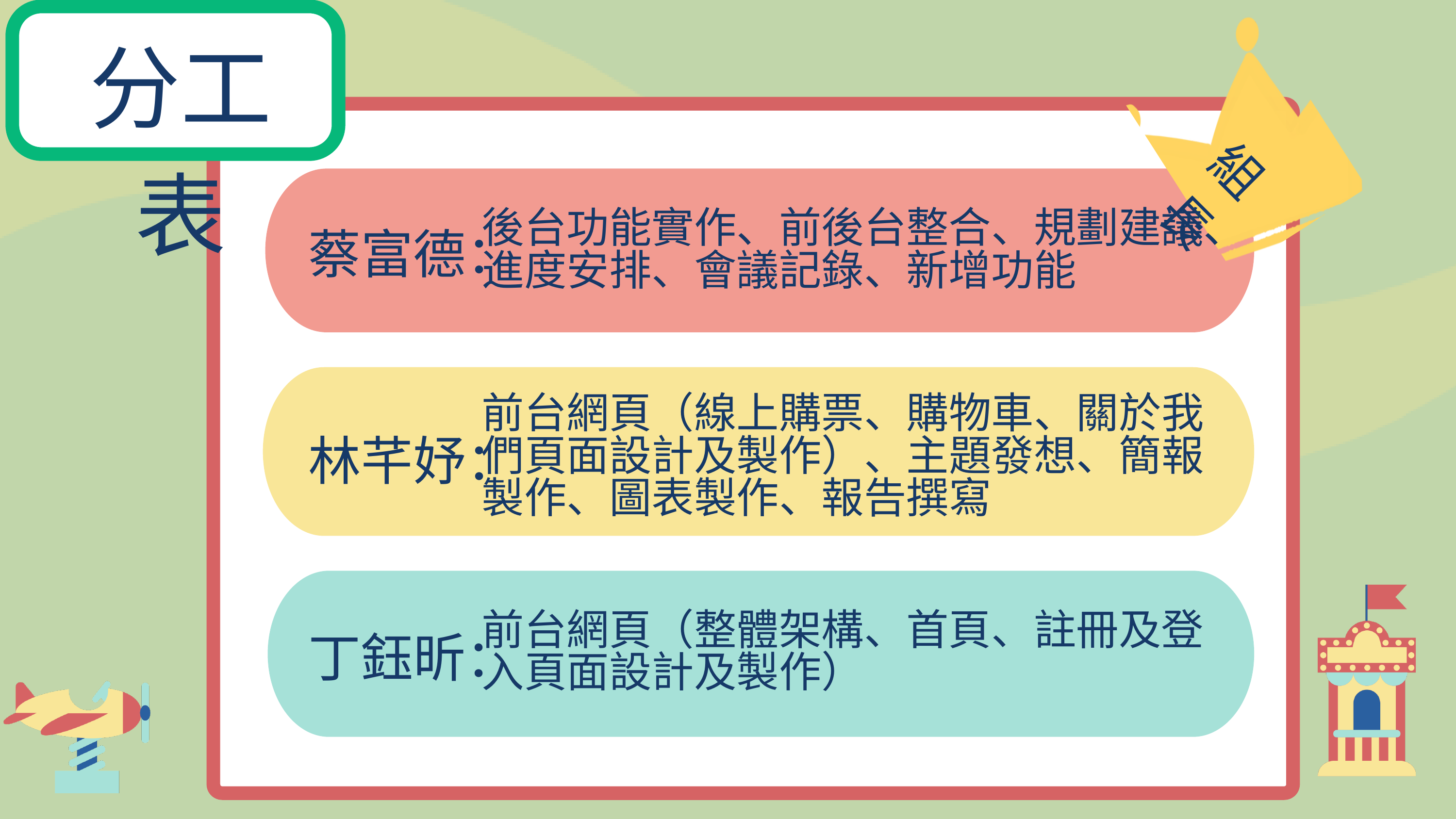

分工表

組長

後台功能實作、前後台整合、規劃建議、進度安排、會議記錄、新增功能
蔡富德：

前台網頁（線上購票、購物車、關於我們頁面設計及製作）、主題發想、簡報製作、圖表製作、報告撰寫
林芊妤：

前台網頁（整體架構、首頁、註冊及登入頁面設計及製作）
丁鈺昕：